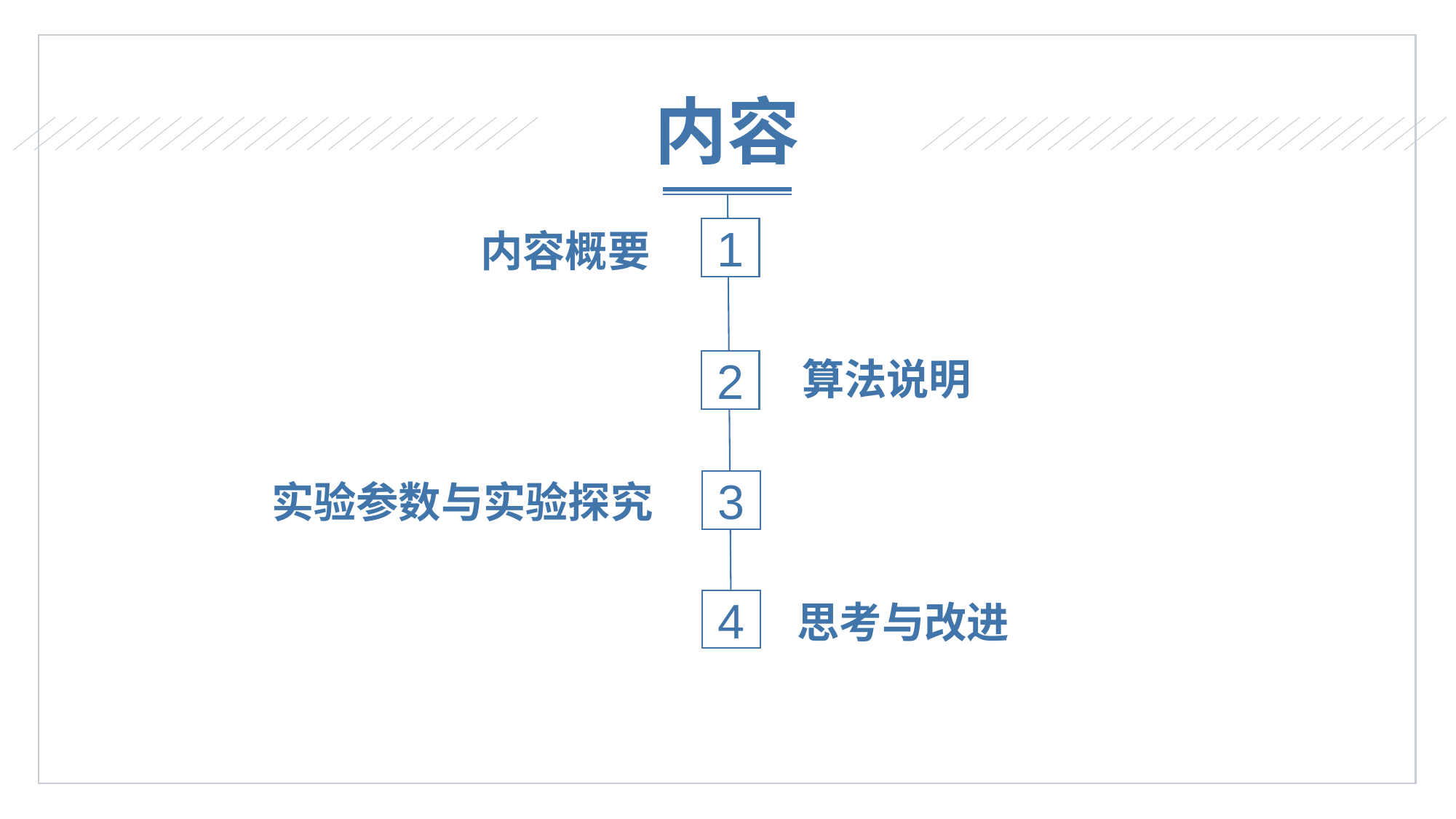

内容
1
2
3
4
内容概要
算法说明
实验参数与实验探究

思考与改进